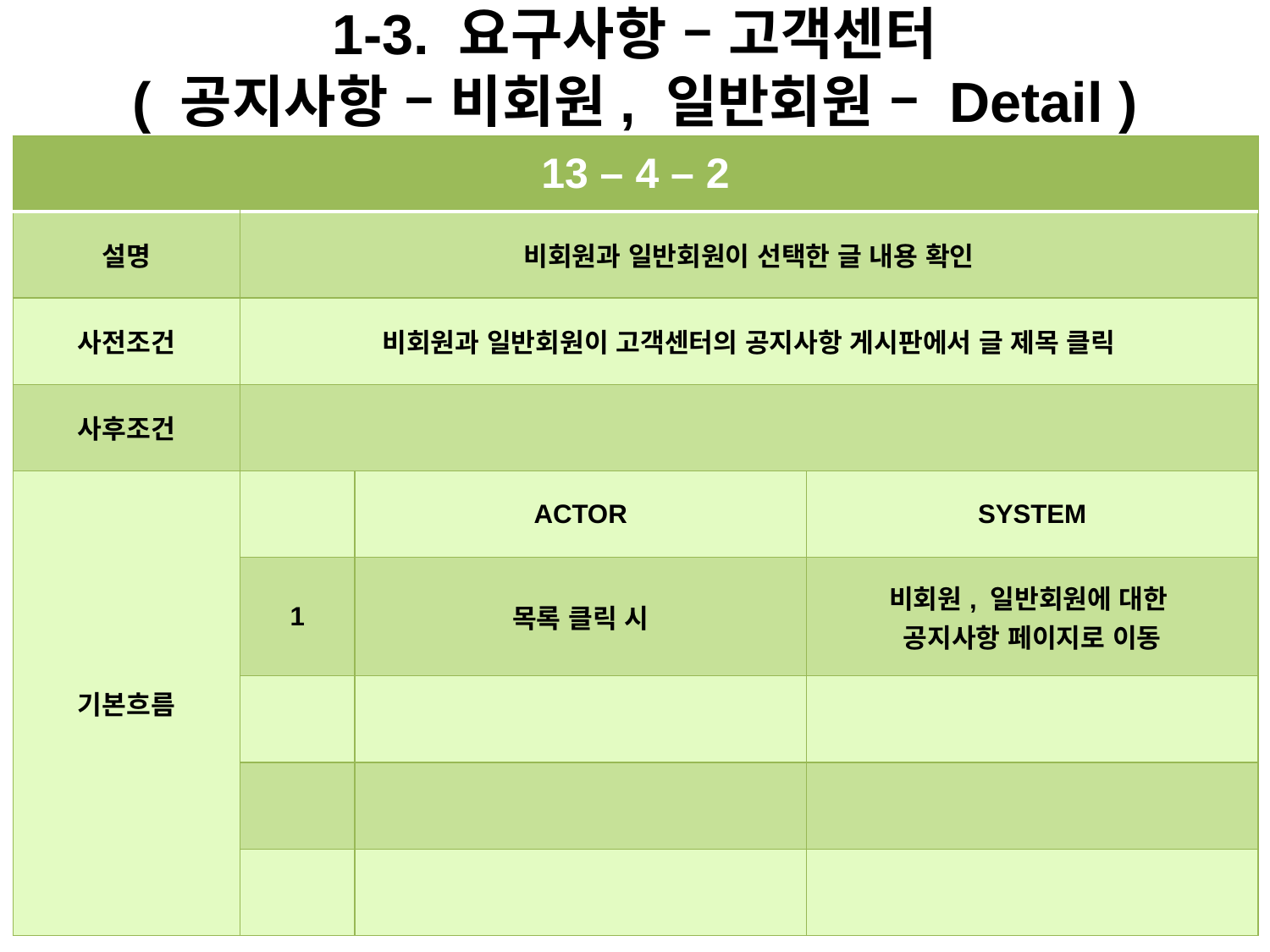

# 1-3. 요구사항 – 고객센터 ( 공지사항 – 비회원, 일반회원 – Detail )
| 13 – 4 – 2 |  |  |  |
| --- | --- | --- | --- |
| 설명 | 비회원과 일반회원이 선택한 글 내용 확인 |  |  |
| 사전조건 | 비회원과 일반회원이 고객센터의 공지사항 게시판에서 글 제목 클릭 |  |  |
| 사후조건 |  |  |  |
| 기본흐름 |  | ACTOR | SYSTEM |
|  | 1 | 목록 클릭 시 | 비회원, 일반회원에 대한 공지사항 페이지로 이동 |
|  |  |  |  |
|  |  |  |  |
|  |  |  |  |